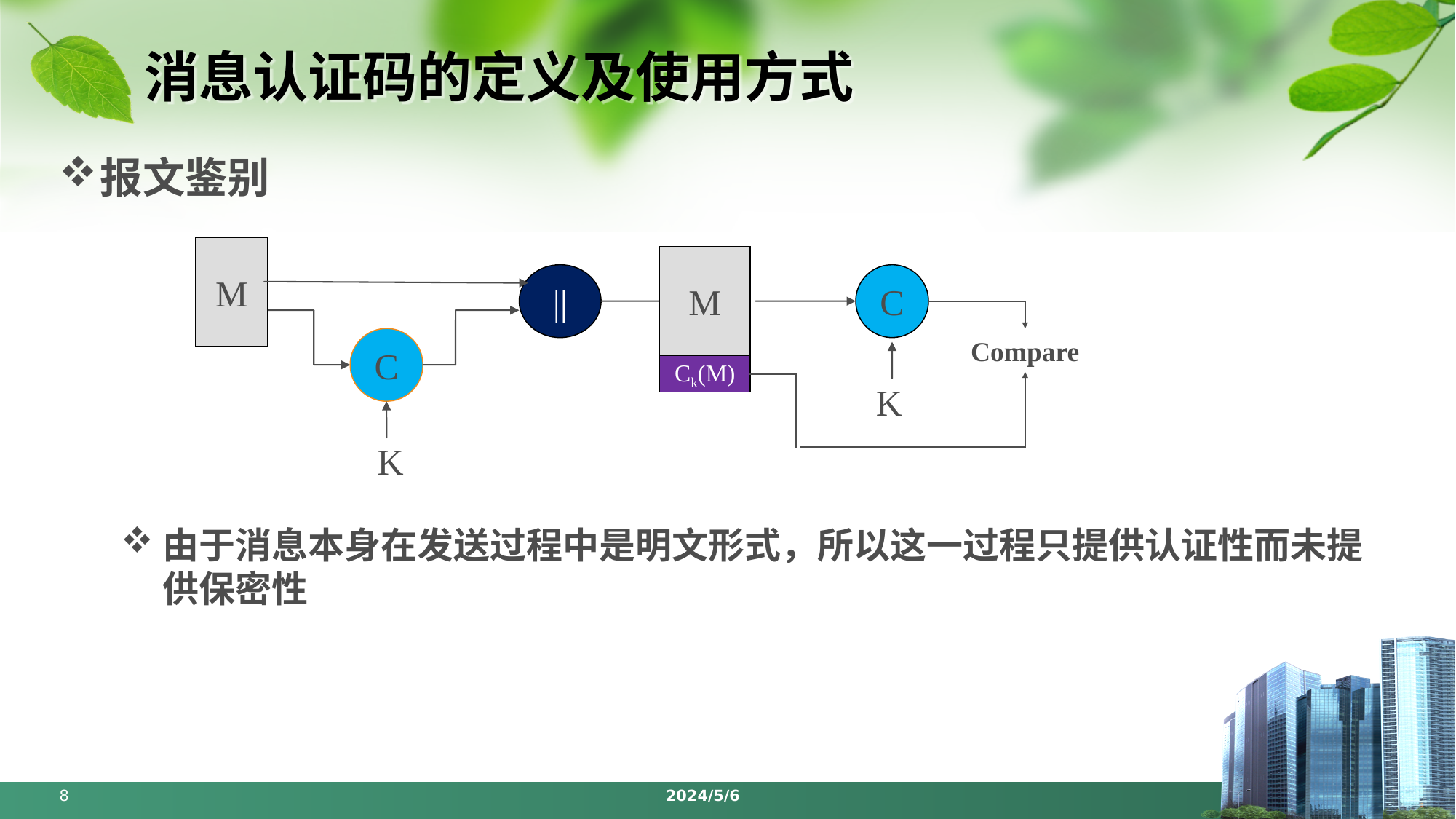

# 消息认证码的定义及使用方式
报文鉴别
M
M
||
C

C
Compare

Ck(M)

K

K
由于消息本身在发送过程中是明文形式，所以这一过程只提供认证性而未提供保密性
8
2024/5/6